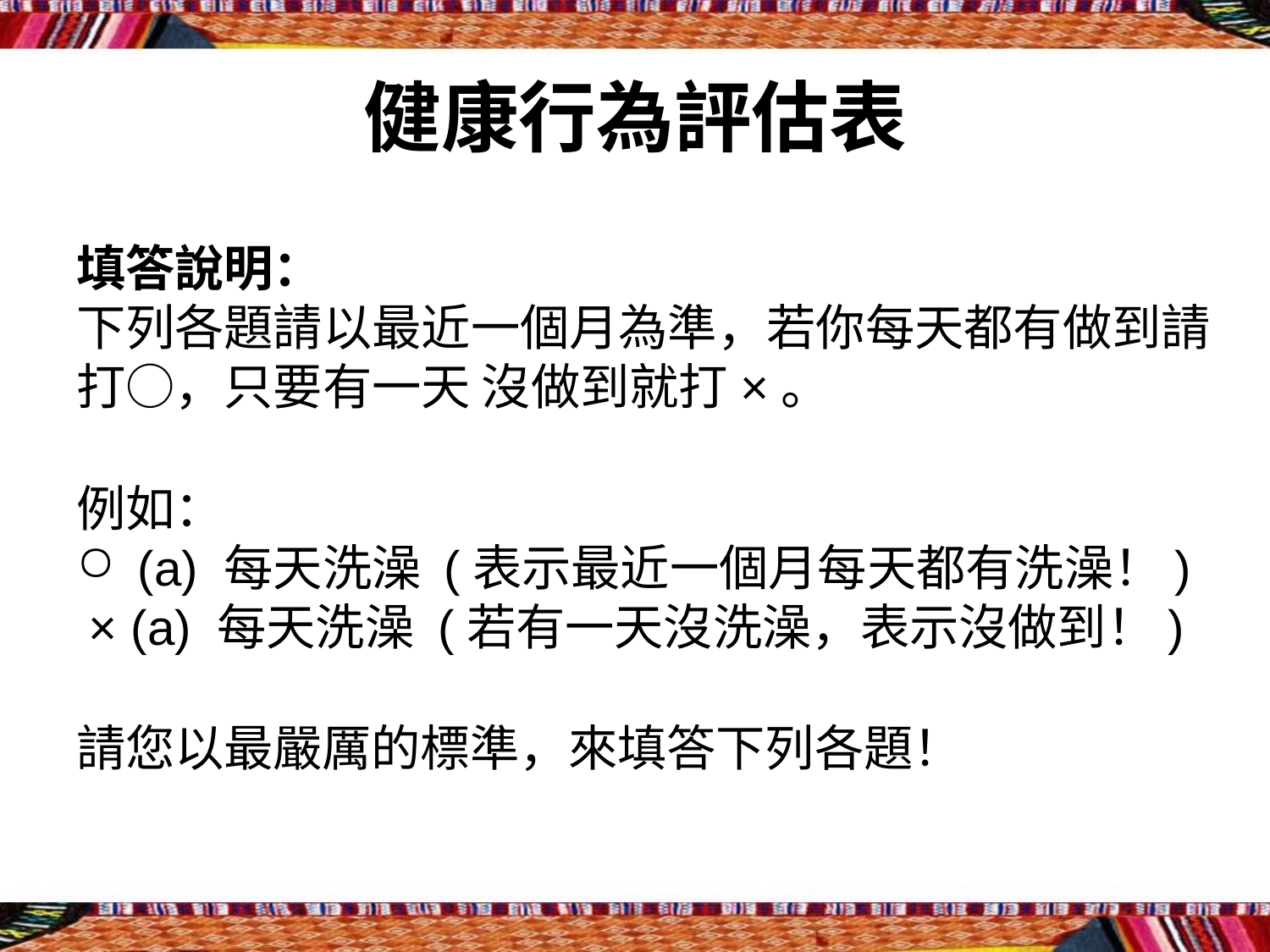

# 健康行為評估表
填答說明：
下列各題請以最近一個月為準，若你每天都有做到請 打○，只要有一天 沒做到就打×。

例如：
(a) 每天洗澡 (表示最近一個月每天都有洗澡！)
× (a) 每天洗澡(若有一天沒洗澡，表示沒做到！)

請您以最嚴厲的標準，來填答下列各題！